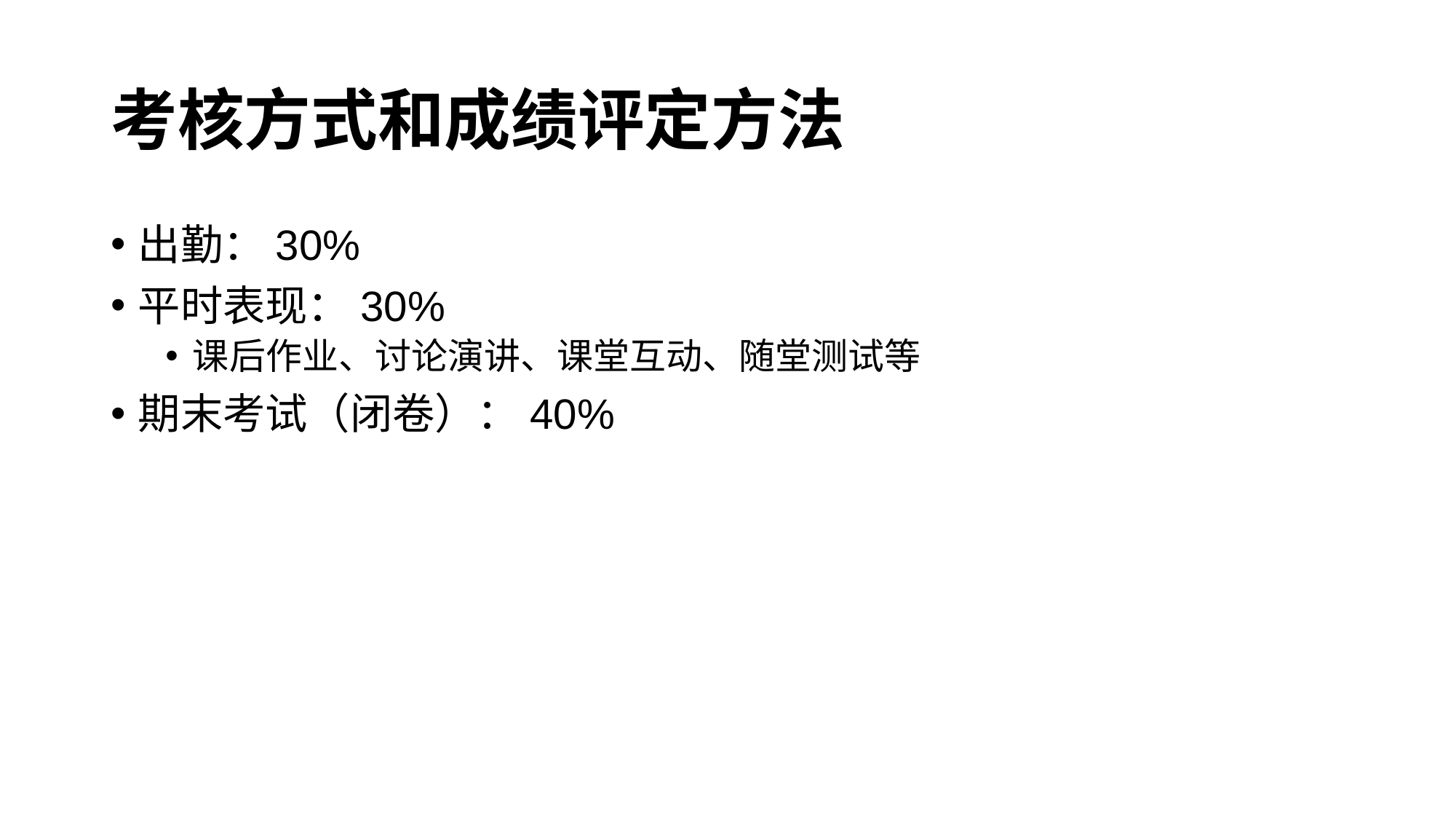

# 考核方式和成绩评定方法
出勤：30%
平时表现：30%
课后作业、讨论演讲、课堂互动、随堂测试等
期末考试（闭卷）：40%